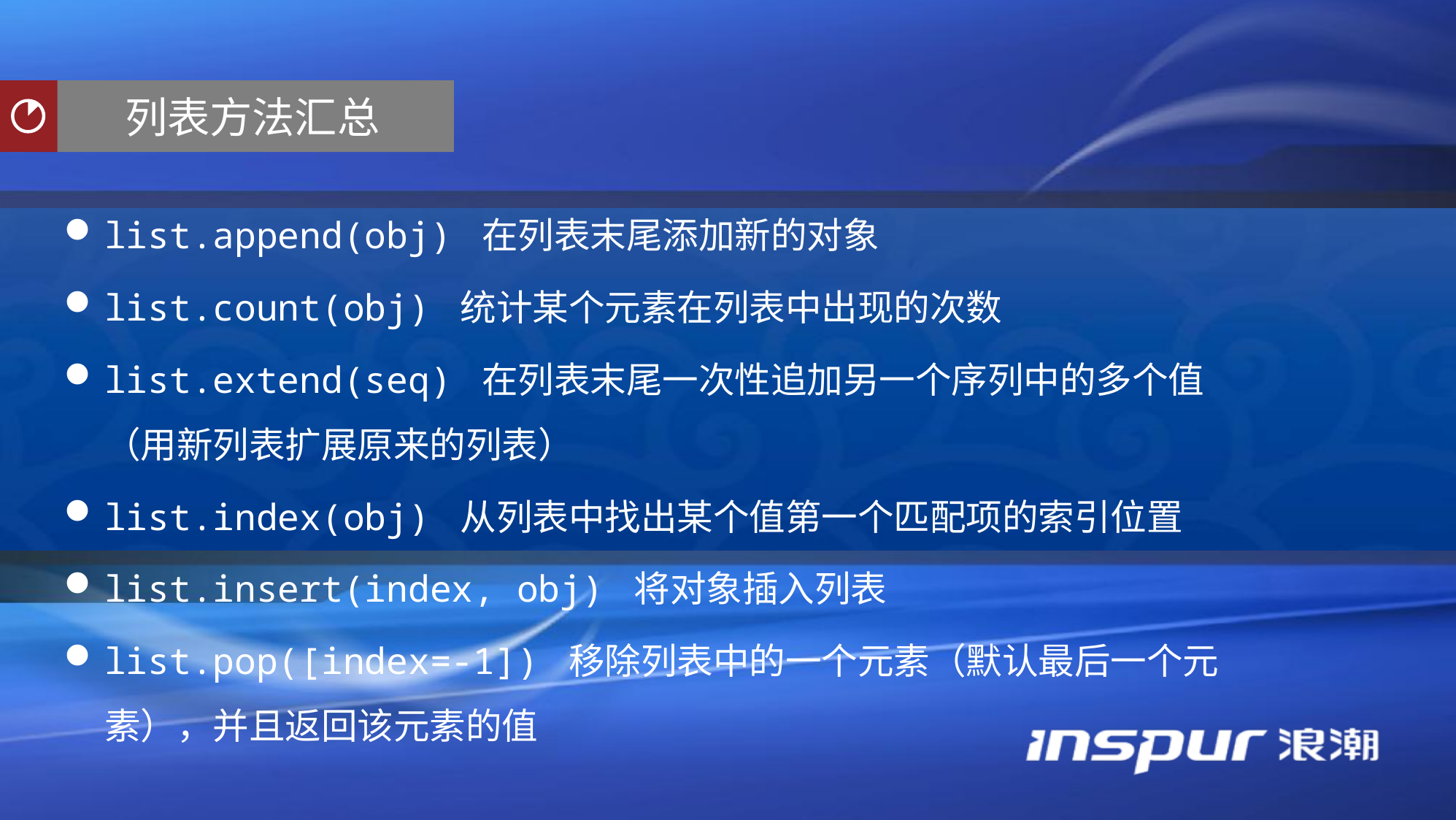

列表方法汇总

list.append(obj) 在列表末尾添加新的对象
list.count(obj) 统计某个元素在列表中出现的次数
list.extend(seq) 在列表末尾一次性追加另一个序列中的多个值（用新列表扩展原来的列表）
list.index(obj) 从列表中找出某个值第一个匹配项的索引位置
list.insert(index, obj) 将对象插入列表
list.pop([index=-1]) 移除列表中的一个元素（默认最后一个元素），并且返回该元素的值